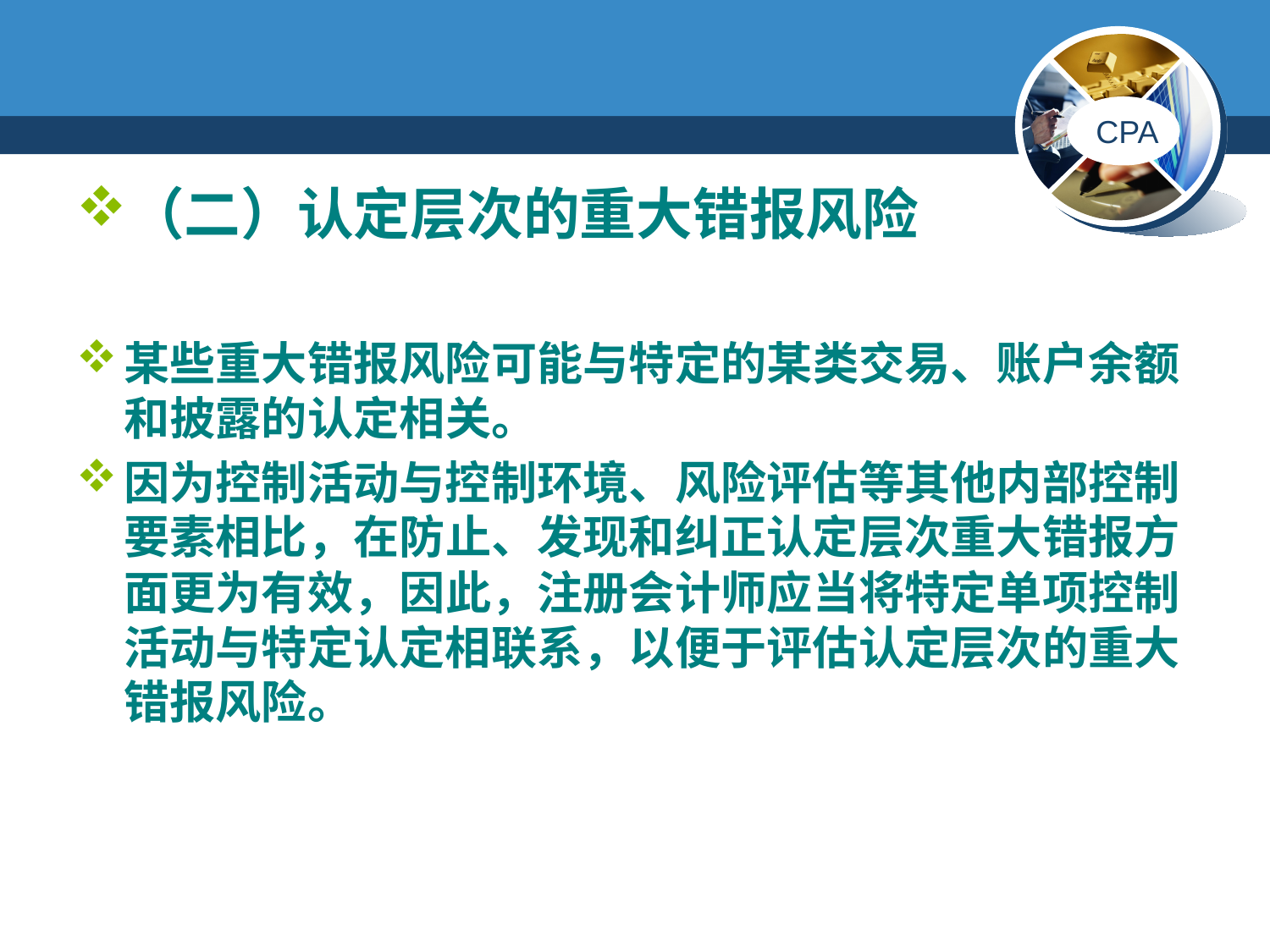

#
（二）认定层次的重大错报风险

某些重大错报风险可能与特定的某类交易、账户余额和披露的认定相关。
因为控制活动与控制环境、风险评估等其他内部控制要素相比，在防止、发现和纠正认定层次重大错报方面更为有效，因此，注册会计师应当将特定单项控制活动与特定认定相联系，以便于评估认定层次的重大错报风险。